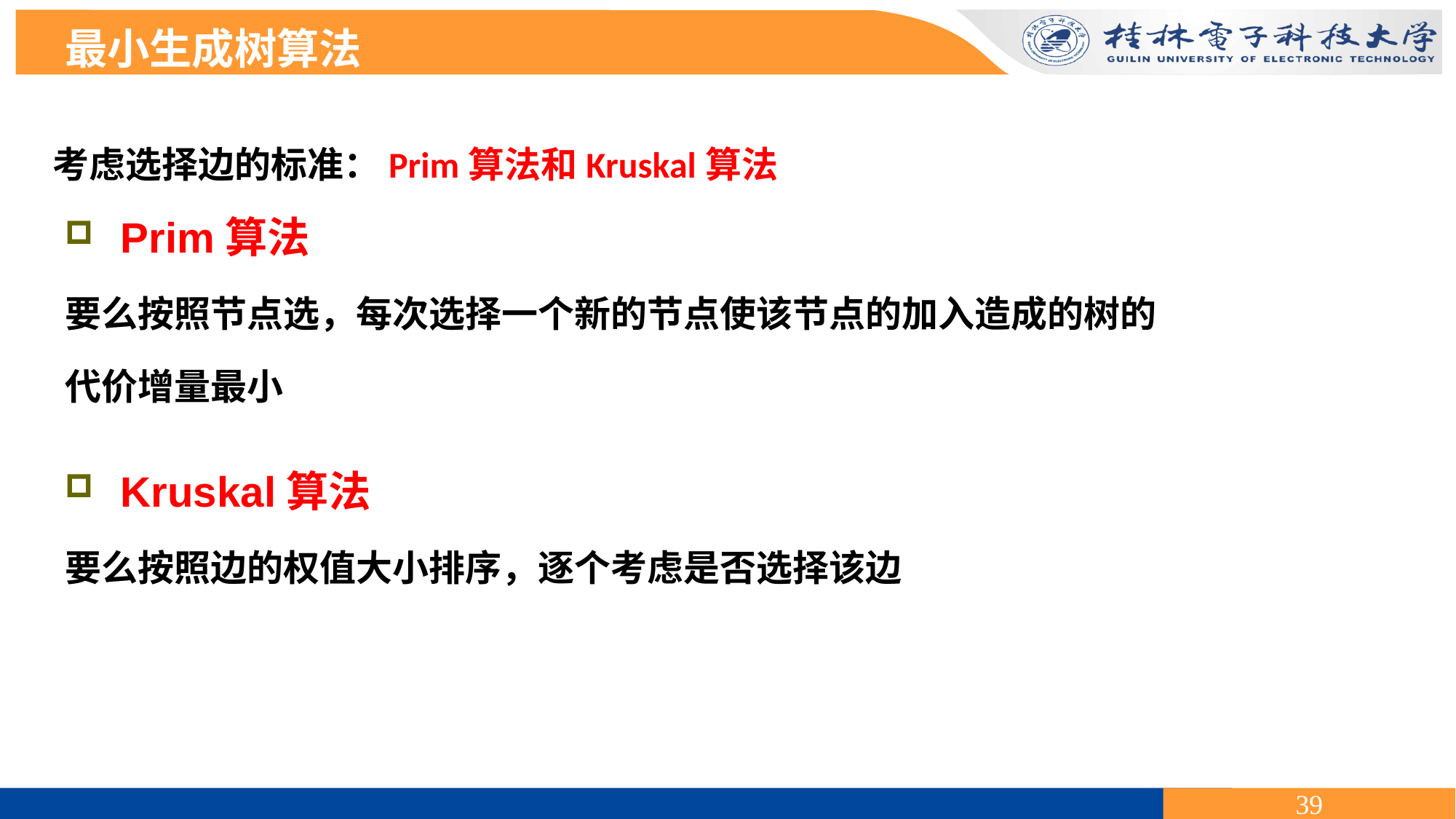

最小生成树算法
考虑选择边的标准：Prim算法和Kruskal算法

 Prim算法
要么按照节点选，每次选择一个新的节点使该节点的加入造成的树的
代价增量最小
 Kruskal算法
要么按照边的权值大小排序，逐个考虑是否选择该边